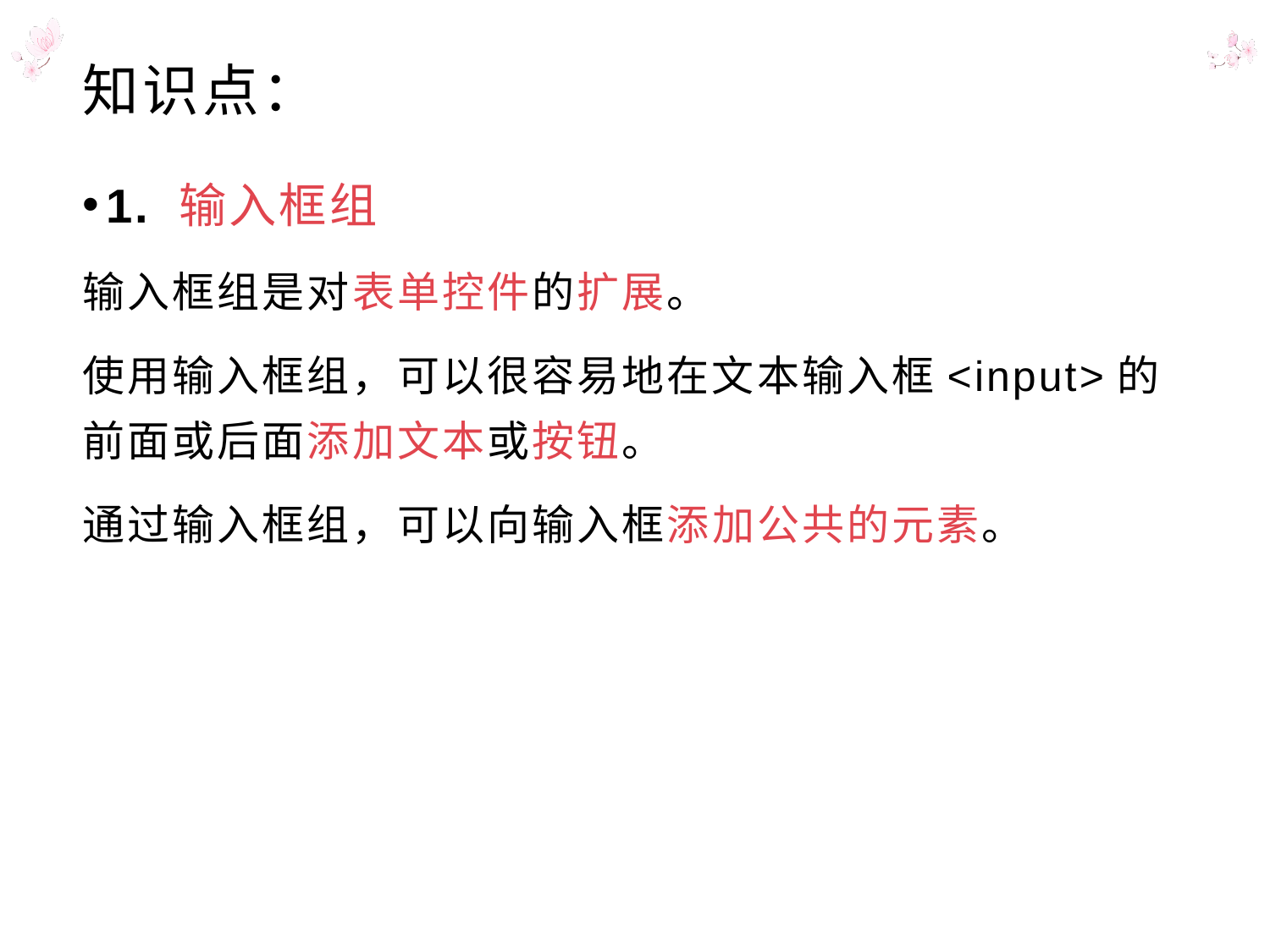

# 知识点：
1. 输入框组
输入框组是对表单控件的扩展。
使用输入框组，可以很容易地在文本输入框<input>的前面或后面添加文本或按钮。
通过输入框组，可以向输入框添加公共的元素。